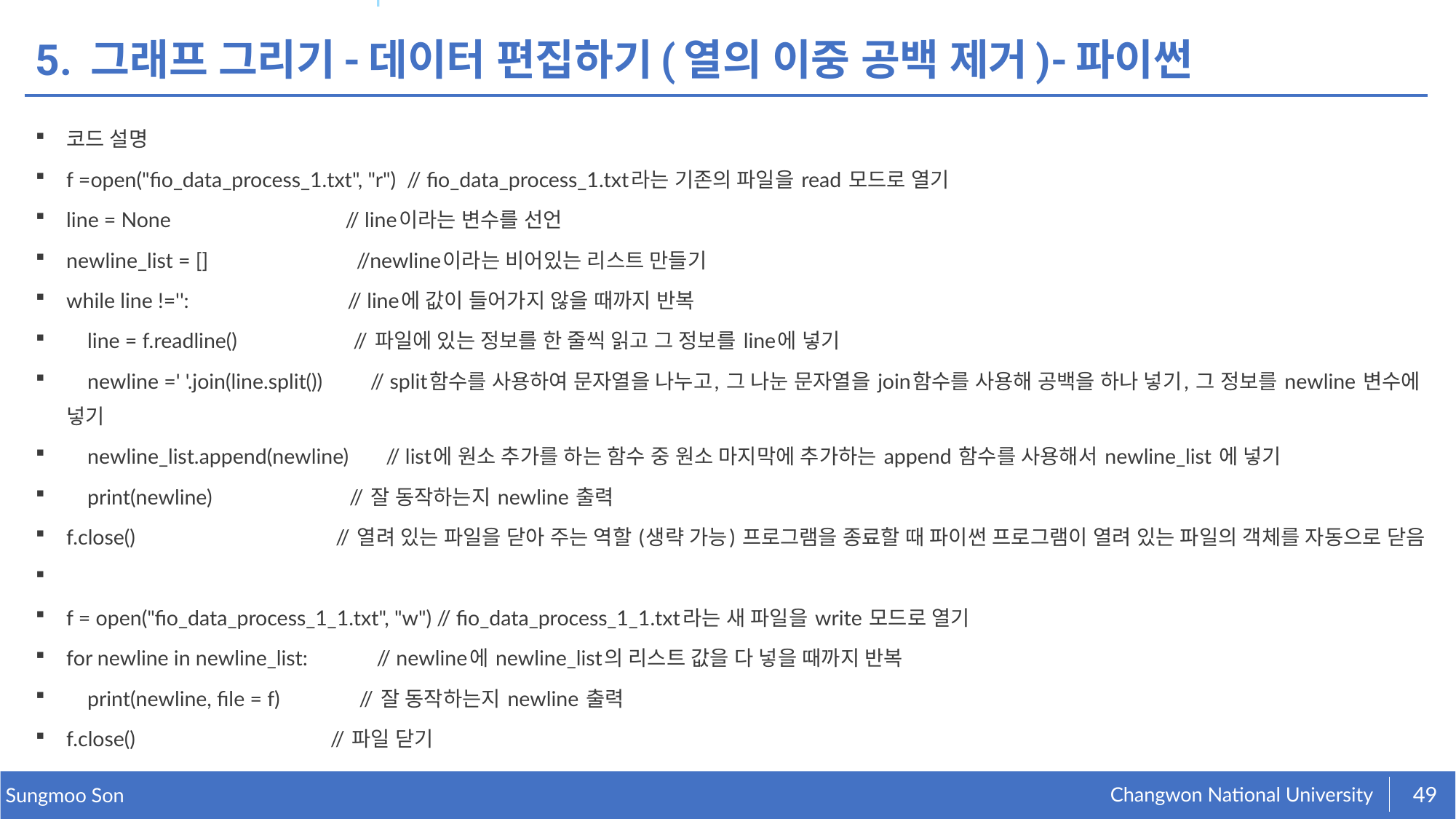

f
# 5. 그래프 그리기-데이터 편집하기(열의 이중 공백 제거)-파이썬
코드 설명
f =open("fio_data_process_1.txt", "r")  // fio_data_process_1.txt라는 기존의 파일을 read 모드로 열기
line = None                                 // line이라는 변수를 선언
newline_list = []                            //newline이라는 비어있는 리스트 만들기
while line !='':                              // line에 값이 들어가지 않을 때까지 반복
    line = f.readline()                      // 파일에 있는 정보를 한 줄씩 읽고 그 정보를 line에 넣기
    newline =' '.join(line.split())         // split함수를 사용하여 문자열을 나누고, 그 나눈 문자열을 join함수를 사용해 공백을 하나 넣기, 그 정보를 newline 변수에 넣기
    newline_list.append(newline)       // list에 원소 추가를 하는 함수 중 원소 마지막에 추가하는 append 함수를 사용해서 newline_list 에 넣기
    print(newline)                          // 잘 동작하는지 newline 출력
f.close()                                      // 열려 있는 파일을 닫아 주는 역할 (생략 가능) 프로그램을 종료할 때 파이썬 프로그램이 열려 있는 파일의 객체를 자동으로 닫음

f = open("fio_data_process_1_1.txt", "w") // fio_data_process_1_1.txt라는 새 파일을 write 모드로 열기
for newline in newline_list:             // newline에 newline_list의 리스트 값을 다 넣을 때까지 반복
    print(newline, file = f)               // 잘 동작하는지 newline 출력
f.close()                                     // 파일 닫기

49